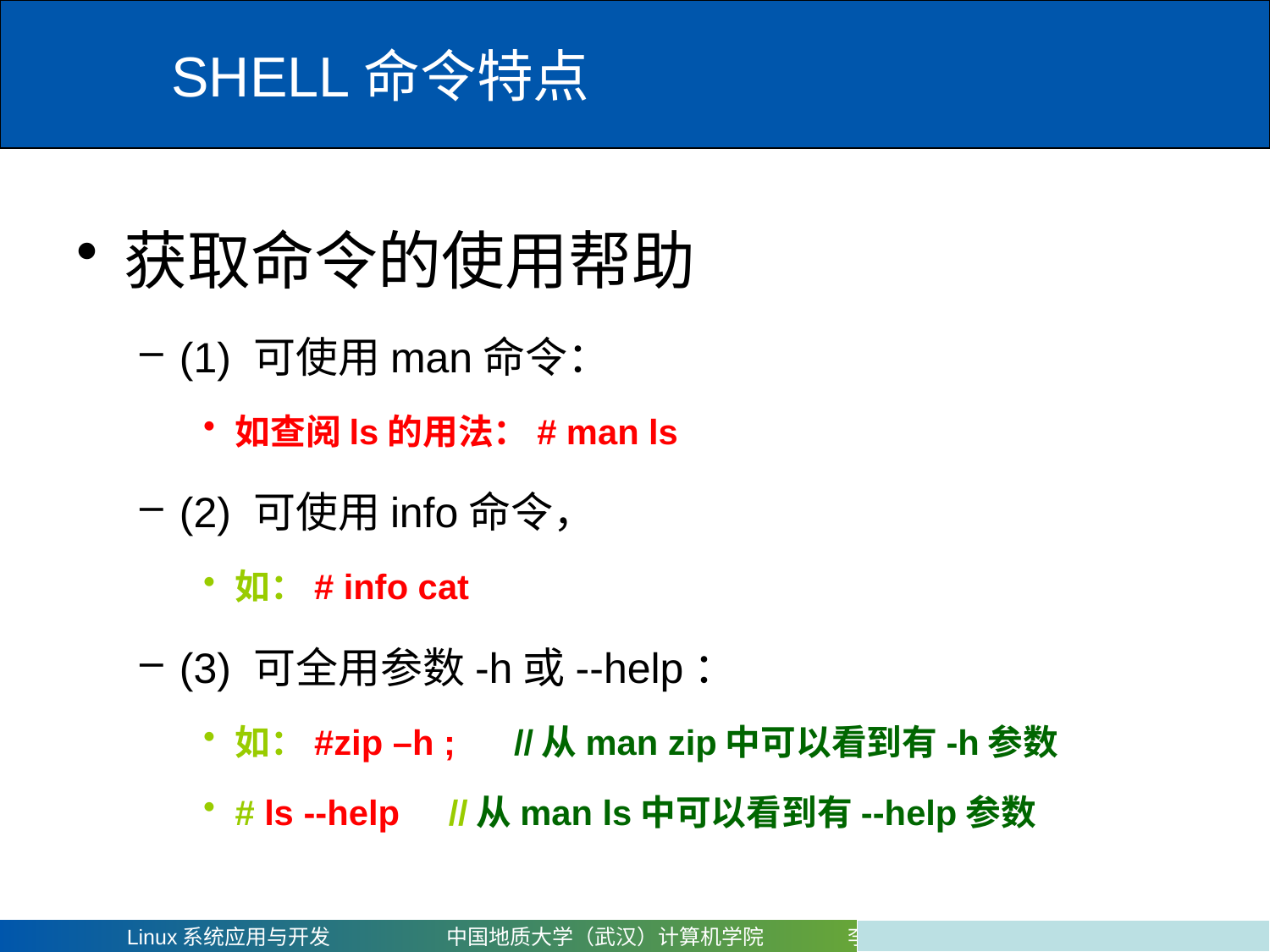

# SHELL命令特点
获取命令的使用帮助
(1) 可使用man命令：
如查阅ls的用法：# man ls
(2) 可使用info命令，
如：# info cat
(3) 可全用参数-h或--help：
如：#zip –h ;      //从man zip中可以看到有-h参数
# ls --help     //从man ls中可以看到有--help参数